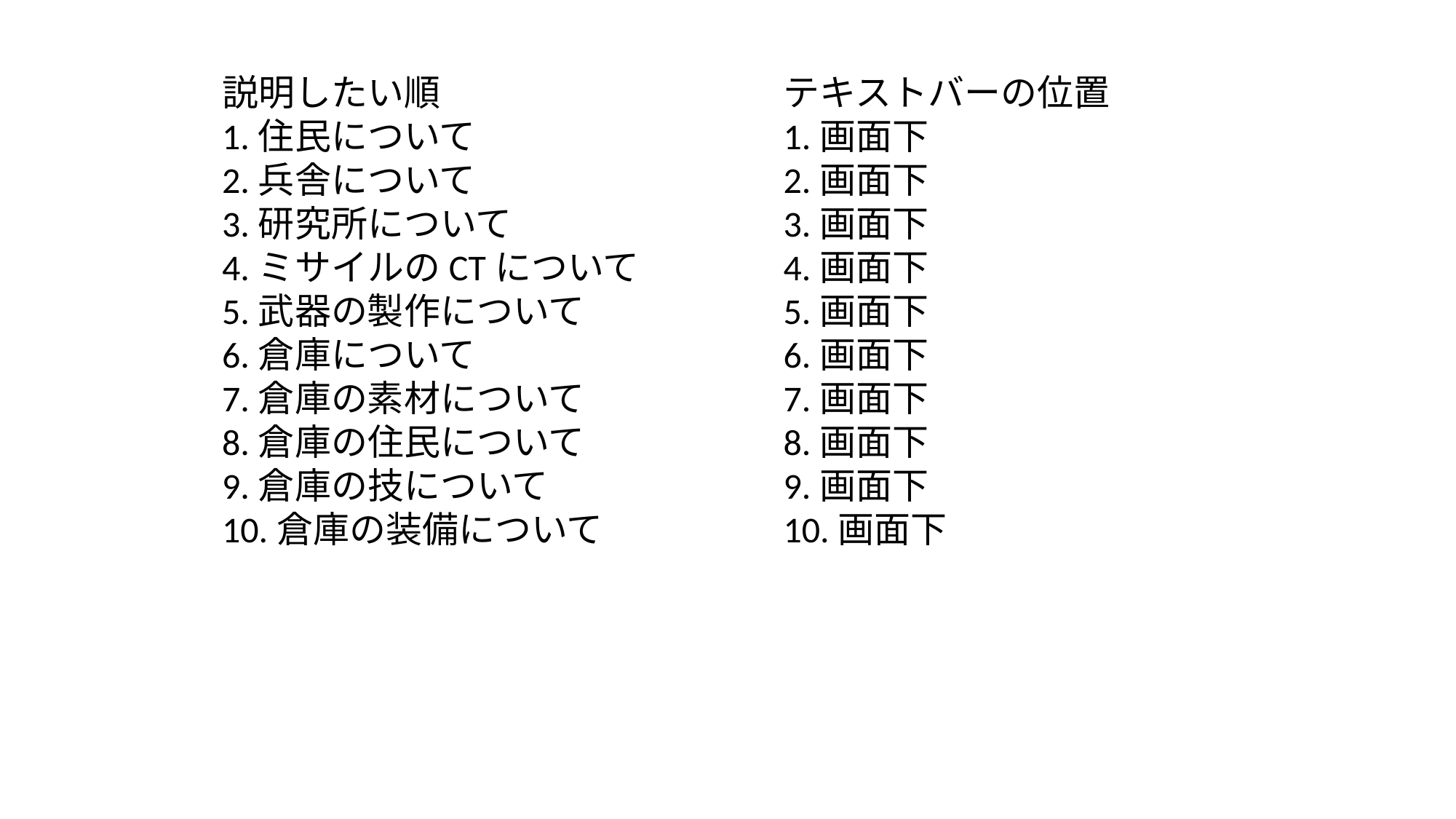

説明したい順
1.住民について
2.兵舎について
3.研究所について
4.ミサイルのCTについて
5.武器の製作について
6.倉庫について
7.倉庫の素材について
8.倉庫の住民について
9.倉庫の技について
10.倉庫の装備について
テキストバーの位置
1.画面下
2.画面下
3.画面下
4.画面下
5.画面下
6.画面下
7.画面下
8.画面下
9.画面下
10.画面下